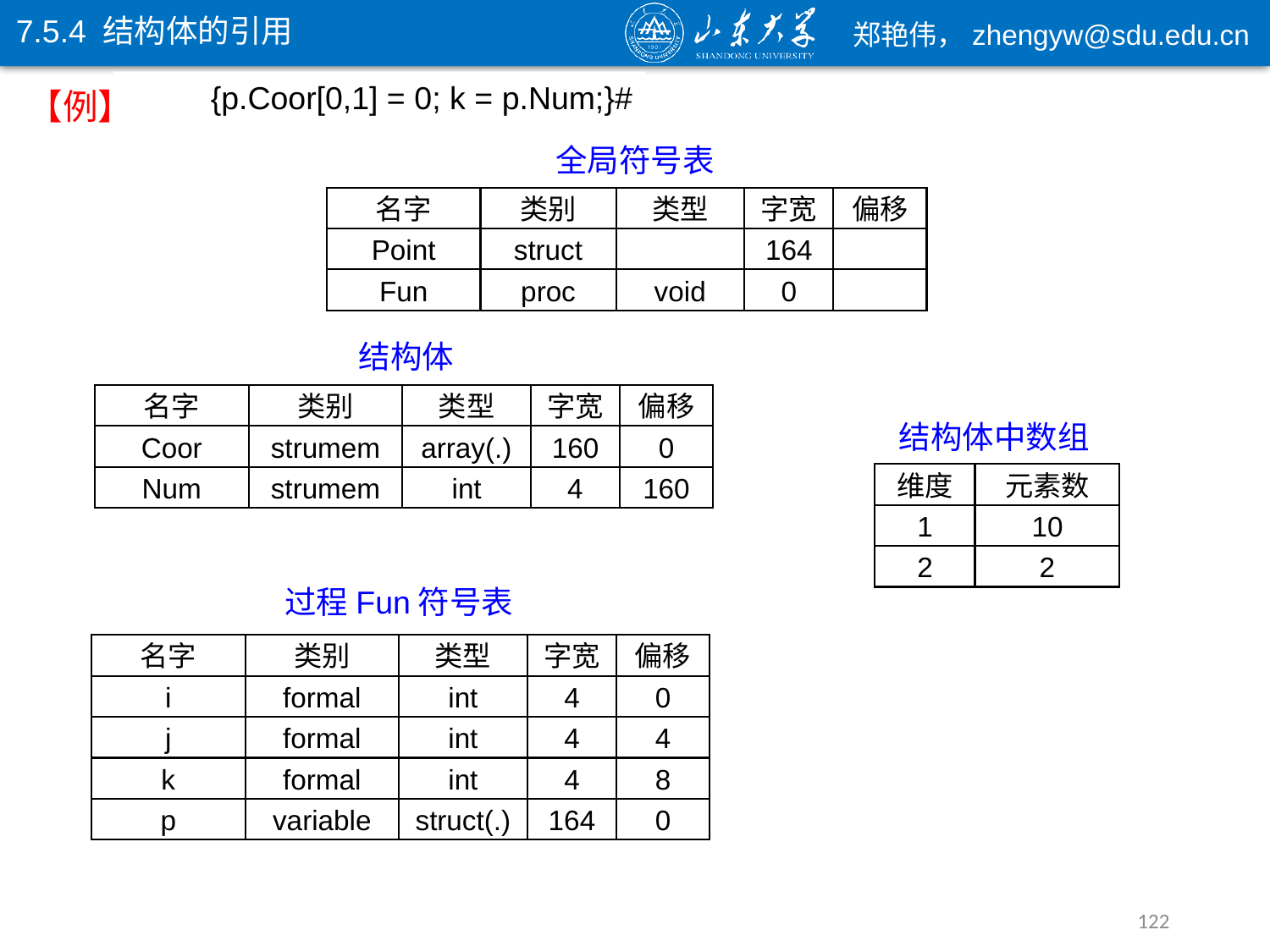

7.5.4 结构体的引用
【例】
{p.Coor[0,1] = 0; k = p.Num;}#
全局符号表
名字
类别
类型
字宽
偏移
Point
struct

164

Fun
proc
void
0

结构体
名字
类别
类型
字宽
偏移
Coor
strumem
double
8
0
Coor
strumem
array(.)
160
0
Num
strumem
int
4
160
结构体中数组
维度
元素数
1
10
2
2
过程Fun符号表
名字
类别
类型
字宽
偏移
i
formal
int
4
0
j
formal
int
4
4
k
formal
int
4
8
p
variable
struct(.)
164
0
122